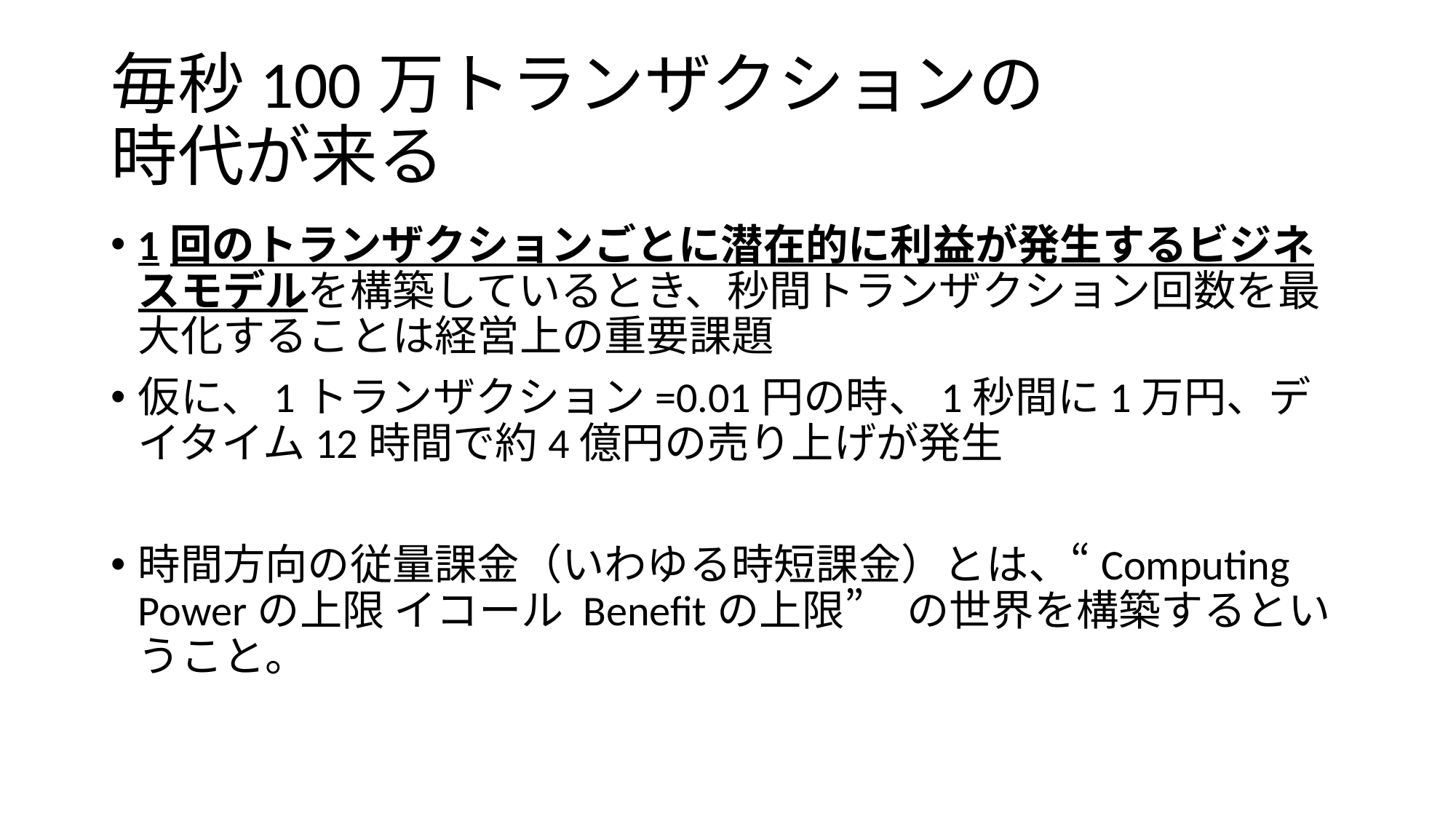

# 毎秒100万トランザクションの 時代が来る
1回のトランザクションごとに潜在的に利益が発生するビジネスモデルを構築しているとき、秒間トランザクション回数を最大化することは経営上の重要課題
仮に、1トランザクション=0.01円の時、1秒間に1万円、デイタイム12時間で約4億円の売り上げが発生

時間方向の従量課金（いわゆる時短課金）とは、“Computing Powerの上限 イコール Benefitの上限”　の世界を構築するということ。